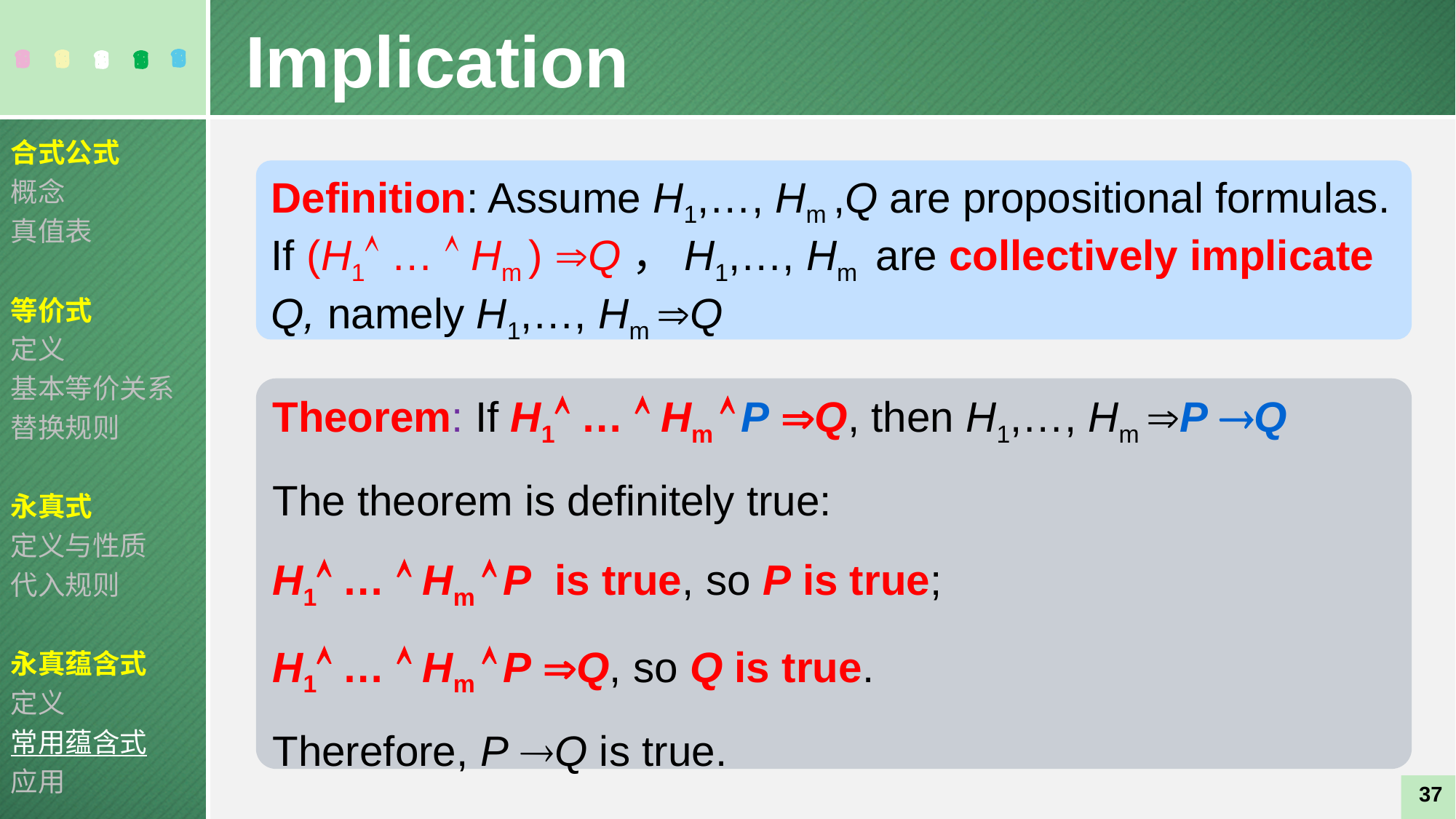

Implication

合式公式
概念
真值表

等价式
定义
基本等价关系
替换规则

永真式
定义与性质
代入规则

永真蕴含式
定义
常用蕴含式
应用
Definition: Assume H1,…, Hm ,Q are propositional formulas. If (H1∧ … ∧ Hm ) ⇒Q，H1,…, Hm  are collectively implicate Q, namely H1,…, Hm ⇒Q
Theorem: If H1∧ … ∧ Hm ∧ P ⇒Q, then H1,…, Hm ⇒P →Q
The theorem is definitely true:
H1∧ … ∧ Hm ∧ P  is true, so P is true;
H1∧ … ∧ Hm ∧ P ⇒Q, so Q is true.
Therefore, P →Q is true.

37